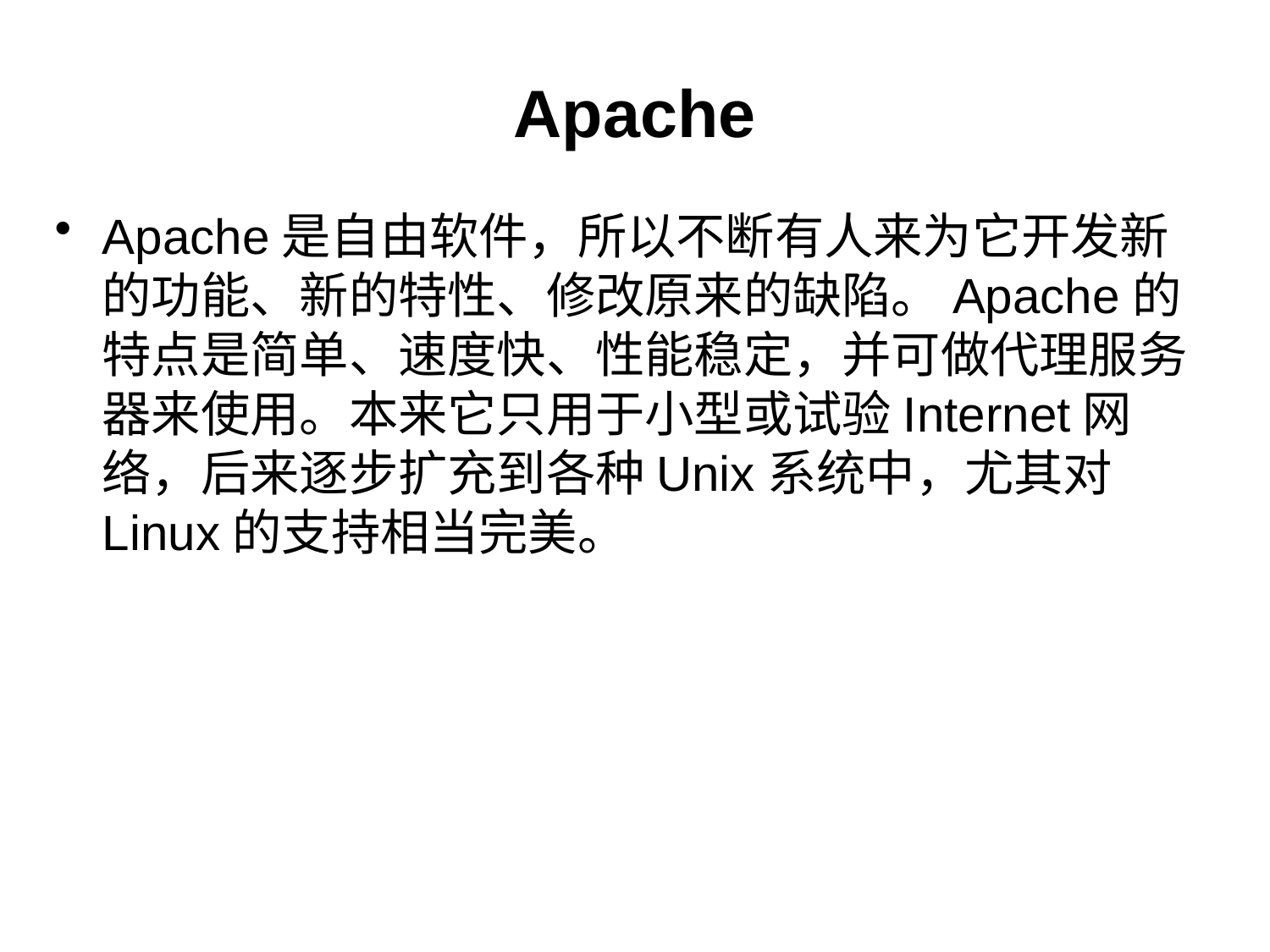

# Apache
Apache是自由软件，所以不断有人来为它开发新的功能、新的特性、修改原来的缺陷。Apache的特点是简单、速度快、性能稳定，并可做代理服务器来使用。本来它只用于小型或试验Internet网络，后来逐步扩充到各种Unix系统中，尤其对Linux的支持相当完美。